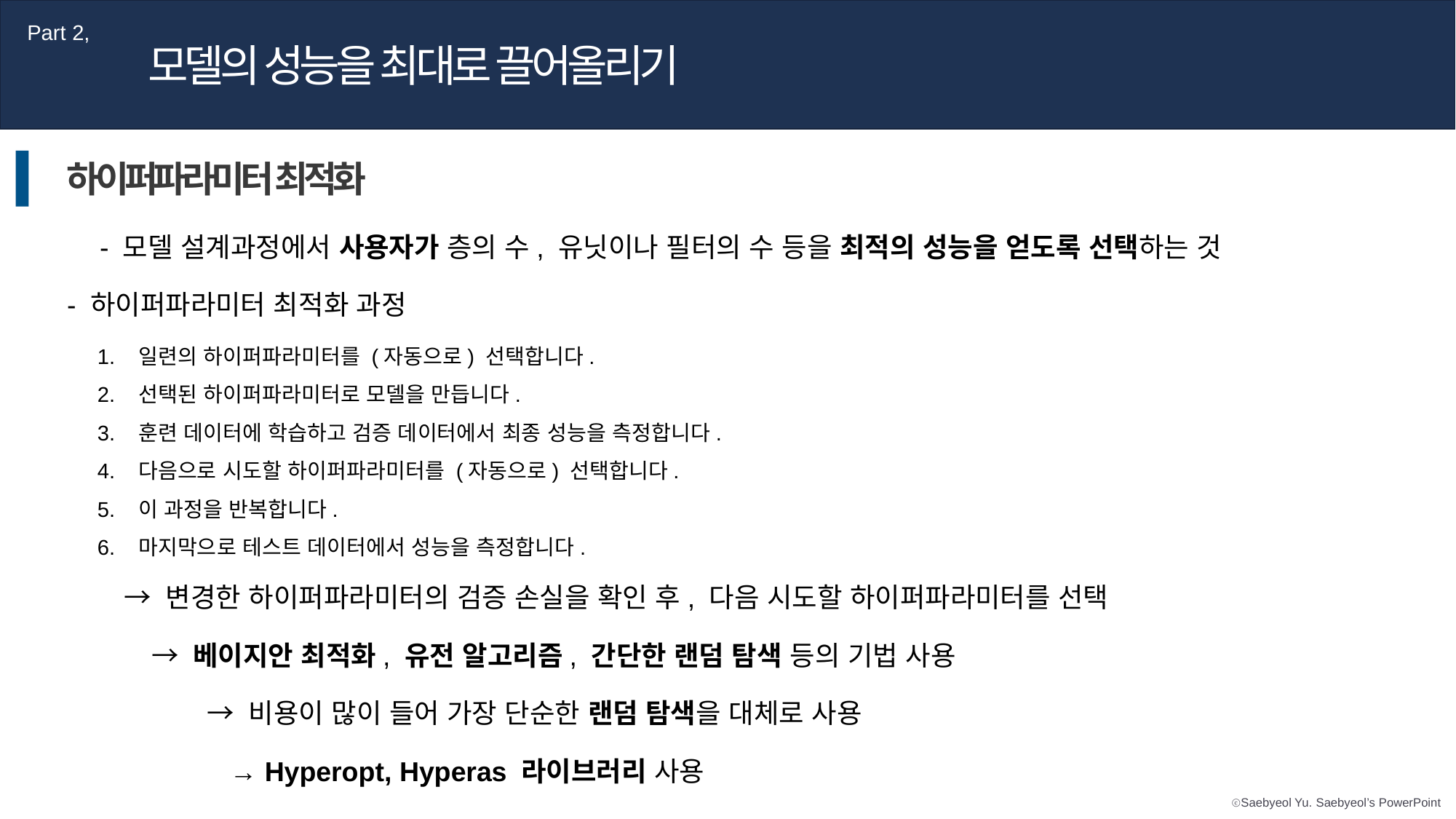

Part 2,
모델의 성능을 최대로 끌어올리기

하이퍼파라미터 최적화
- 모델 설계과정에서 사용자가 층의 수, 유닛이나 필터의 수 등을 최적의 성능을 얻도록 선택하는 것
- 하이퍼파라미터 최적화 과정
일련의 하이퍼파라미터를 (자동으로) 선택합니다.
선택된 하이퍼파라미터로 모델을 만듭니다.
훈련 데이터에 학습하고 검증 데이터에서 최종 성능을 측정합니다.
다음으로 시도할 하이퍼파라미터를 (자동으로) 선택합니다.
이 과정을 반복합니다.
마지막으로 테스트 데이터에서 성능을 측정합니다.
→ 변경한 하이퍼파라미터의 검증 손실을 확인 후, 다음 시도할 하이퍼파라미터를 선택
→ 베이지안 최적화, 유전 알고리즘, 간단한 랜덤 탐색 등의 기법 사용
→ 비용이 많이 들어 가장 단순한 랜덤 탐색을 대체로 사용
→ Hyperopt, Hyperas 라이브러리 사용